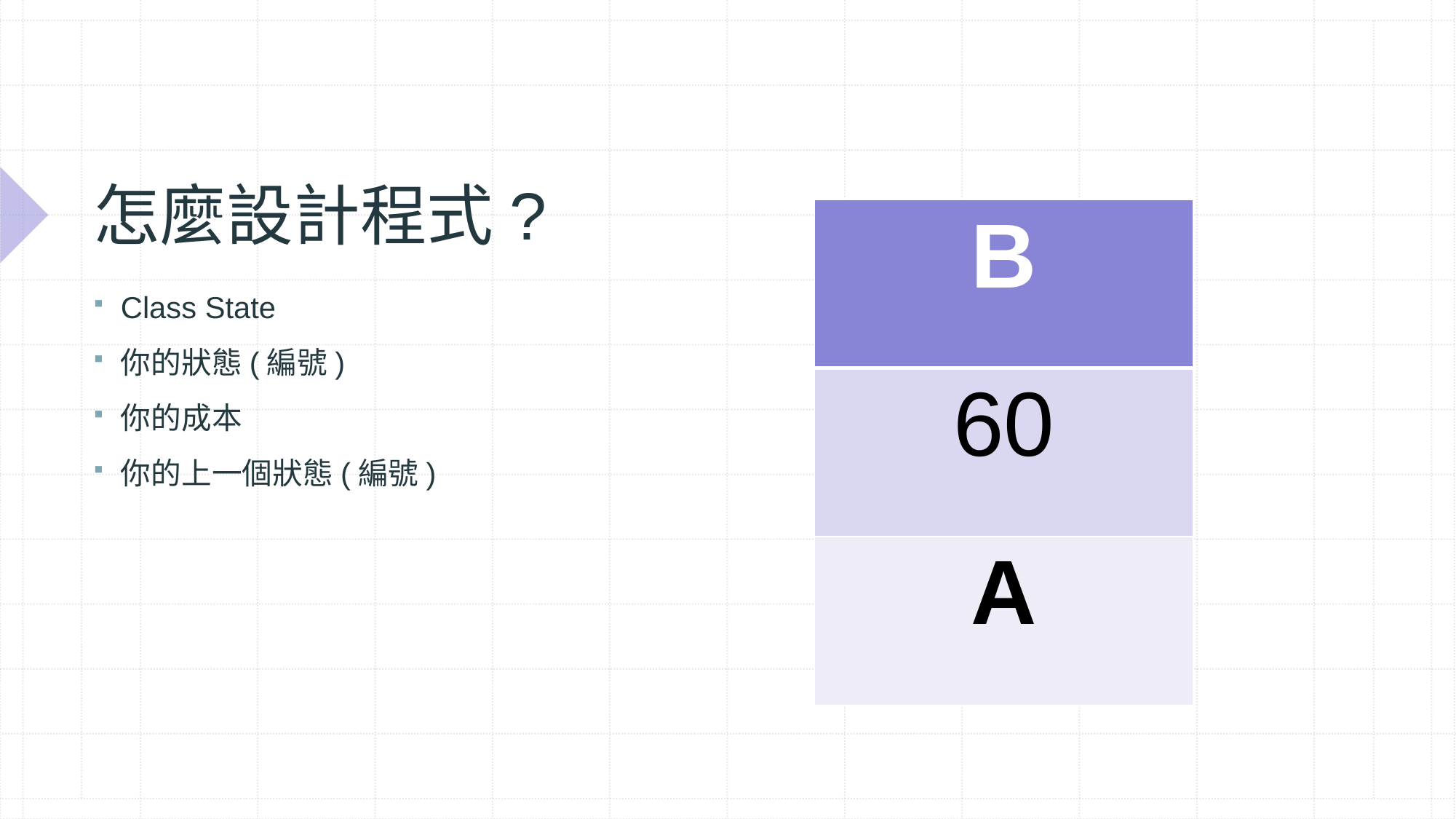

# 怎麼設計程式?
| B |
| --- |
| 60 |
| A |
Class State
你的狀態(編號)
你的成本
你的上一個狀態(編號)